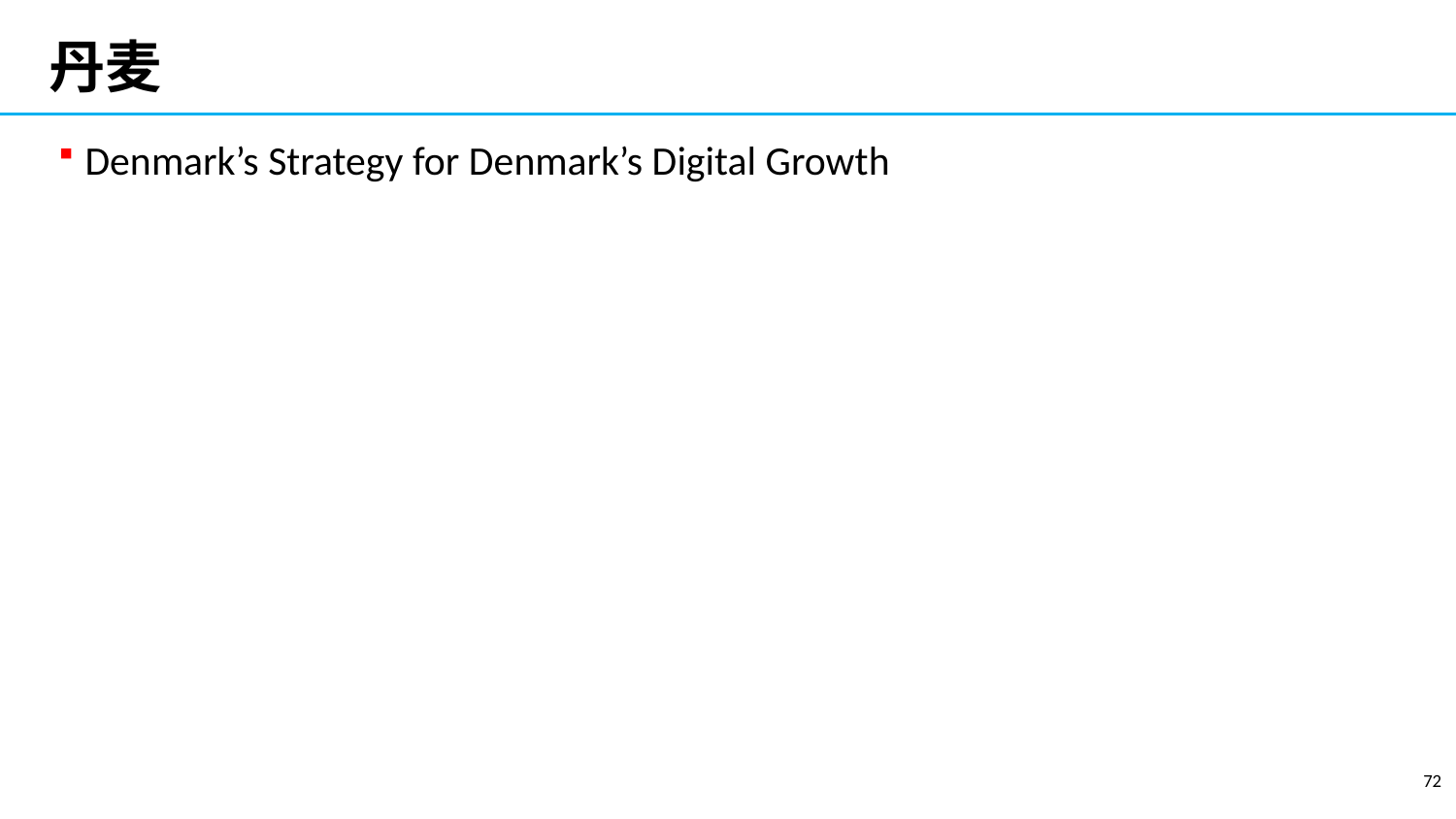

# 丹麦

Denmark’s Strategy for Denmark’s Digital Growth
72